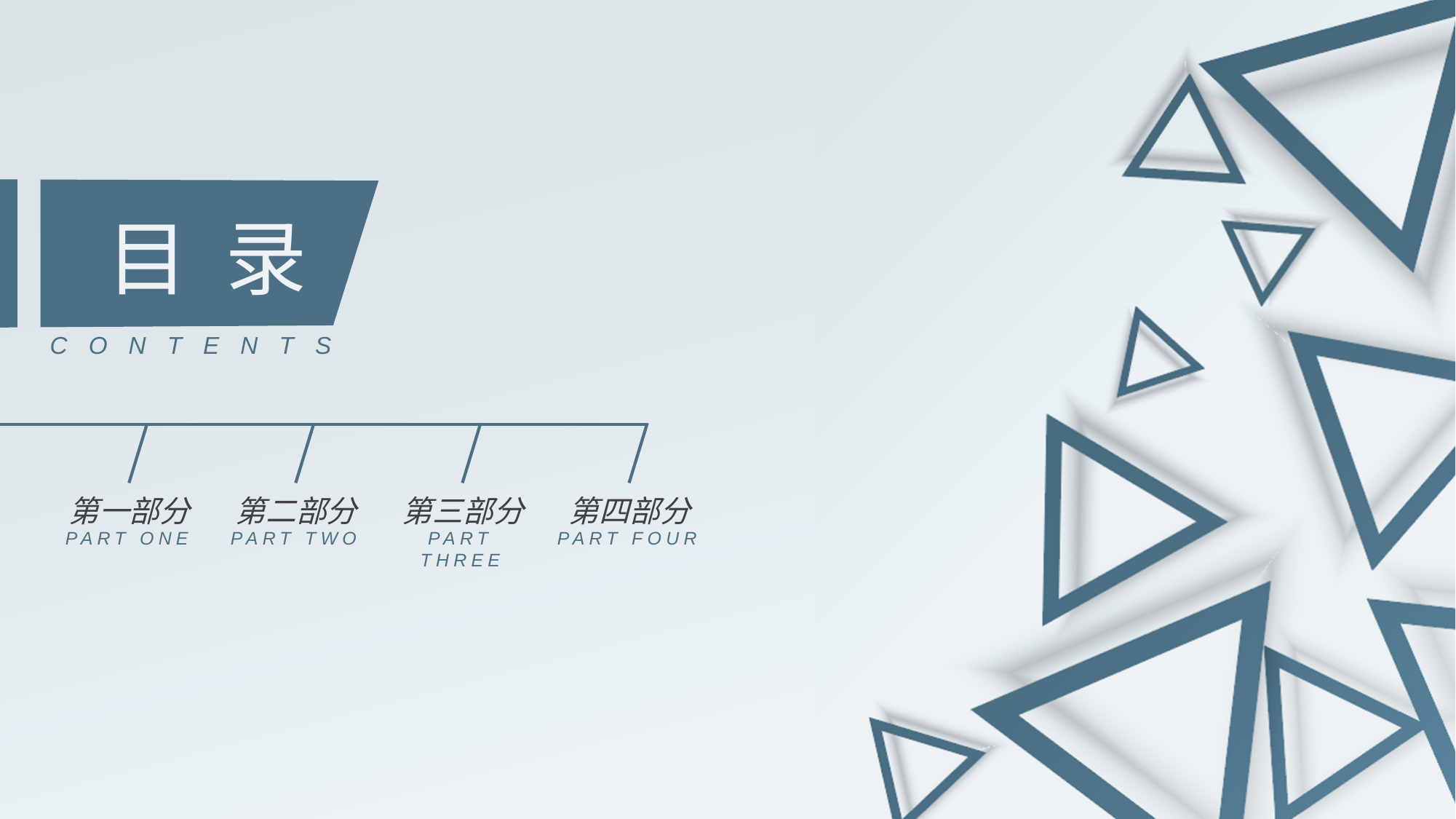

目  录
CONTENTS
第一部分
PART ONE
第二部分
PART TWO
第三部分
PART THREE
第四部分
PART FOUR